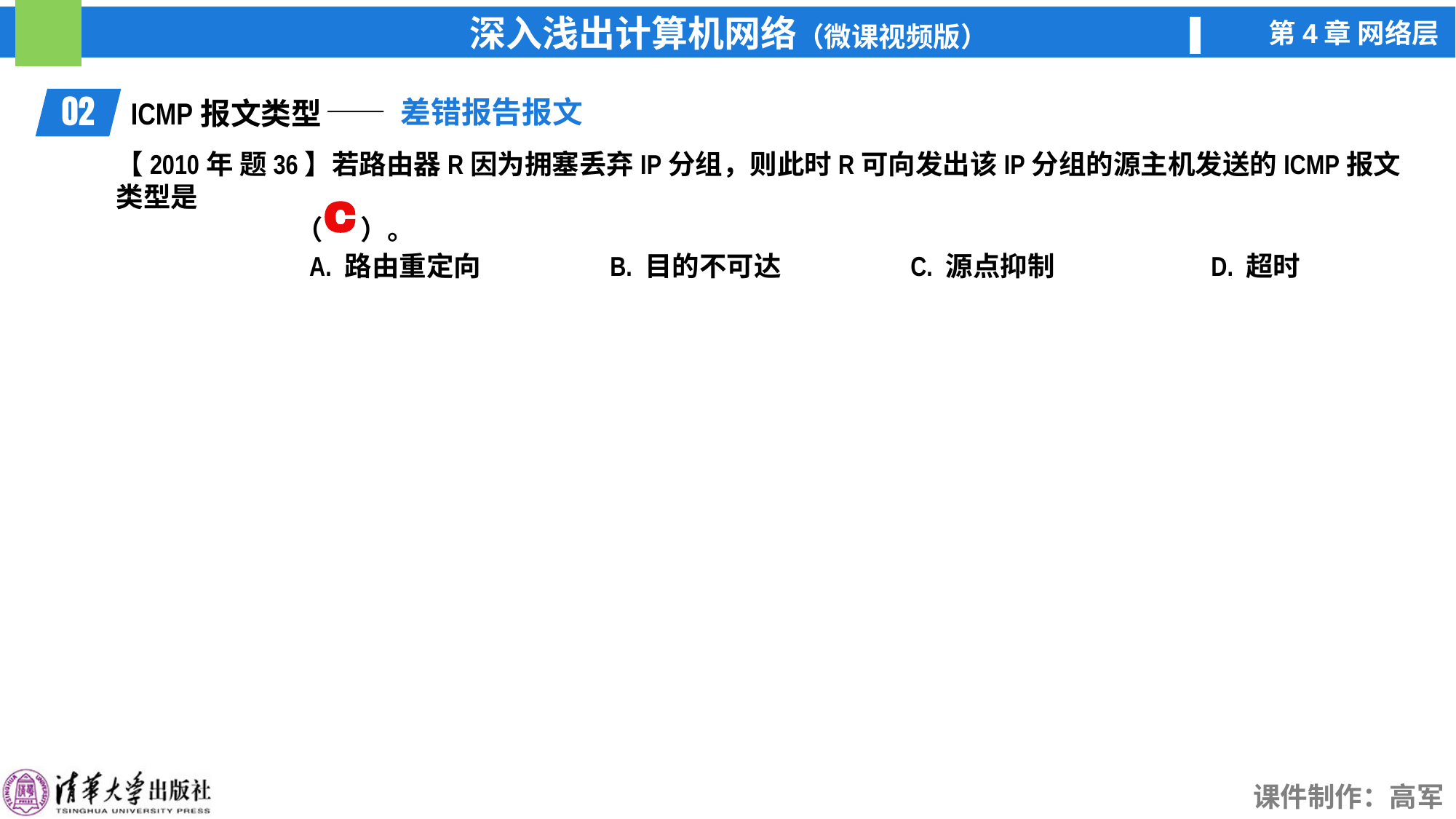

—— 差错报告报文
02
ICMP报文类型
【2010年 题36】若路由器R因为拥塞丢弃IP分组，则此时R可向发出该IP分组的源主机发送的ICMP报文类型是
                            （      ）。
A. 路由重定向
B. 目的不可达
C. 源点抑制
D. 超时
C